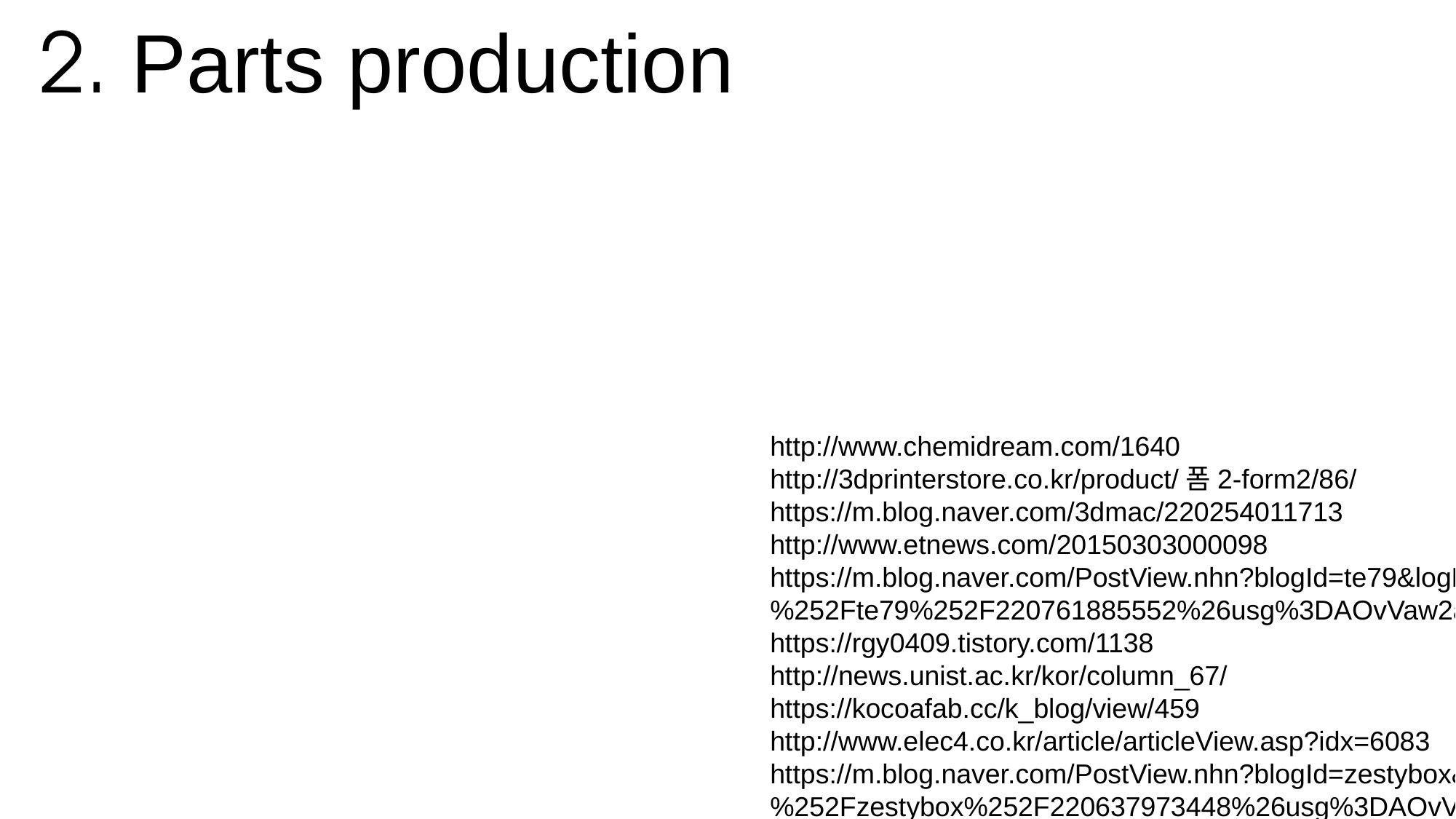

# 2. Parts production
http://www.chemidream.com/1640
http://3dprinterstore.co.kr/product/폼2-form2/86/
https://m.blog.naver.com/3dmac/220254011713
http://www.etnews.com/20150303000098
https://m.blog.naver.com/PostView.nhn?blogId=te79&logNo=220761885552&proxyReferer=http%3A%2F%2Fwww.google.com%2Furl%3Fsa%3Dt%26rct%3Dj%26q%3D%26esrc%3Ds%26source%3Dweb%26cd%3D3%26ved%3D2ahUKEwjz6rfZ7oPfAhVOat4KHcoxAzUQFjACegQICxAM%26url%3Dhttp%253A%252F%252Fm.blog.naver.com%252Fte79%252F220761885552%26usg%3DAOvVaw2as0HcbDCLSm-vd-IGLoDz
https://rgy0409.tistory.com/1138
http://news.unist.ac.kr/kor/column_67/
https://kocoafab.cc/k_blog/view/459
http://www.elec4.co.kr/article/articleView.asp?idx=6083
https://m.blog.naver.com/PostView.nhn?blogId=zestybox&logNo=220637973448&proxyReferer=http%3A%2F%2Fwww.google.com%2Furl%3Fsa%3Dt%26rct%3Dj%26q%3D%26esrc%3Ds%26source%3Dweb%26cd%3D2%26ved%3D2ahUKEwiy-8Xzz4TfAhUMVLwKHX47BmAQFjABegQICBAB%26url%3Dhttp%253A%252F%252Fm.blog.naver.com%252Fzestybox%252F220637973448%26usg%3DAOvVaw20jtkYlhH2sHQy201Y-NnN
http://it.donga.com/20408/
http://www.itworld.co.kr/t/65209/3D%ED%94%84%EB%A6%B0%ED%8C%85/107090
http://hplogis.co.kr/?page_id=25
https://m.post.naver.com/viewer/postView.nhn?volumeNo=12669750&memberNo=1963961
http://biz.chosun.com/site/data/html_dir/2018/07/12/2018071200024.html
https://www.google.com/search?hl=en&q=3d+%EB%B0%94%EC%9D%B4%EC%98%A4%ED%94%84%EB%A6%B0%ED%8C%85&gws_rd=ssl
http://news.mk.co.kr/newsRead.php?year=2018&no=413600